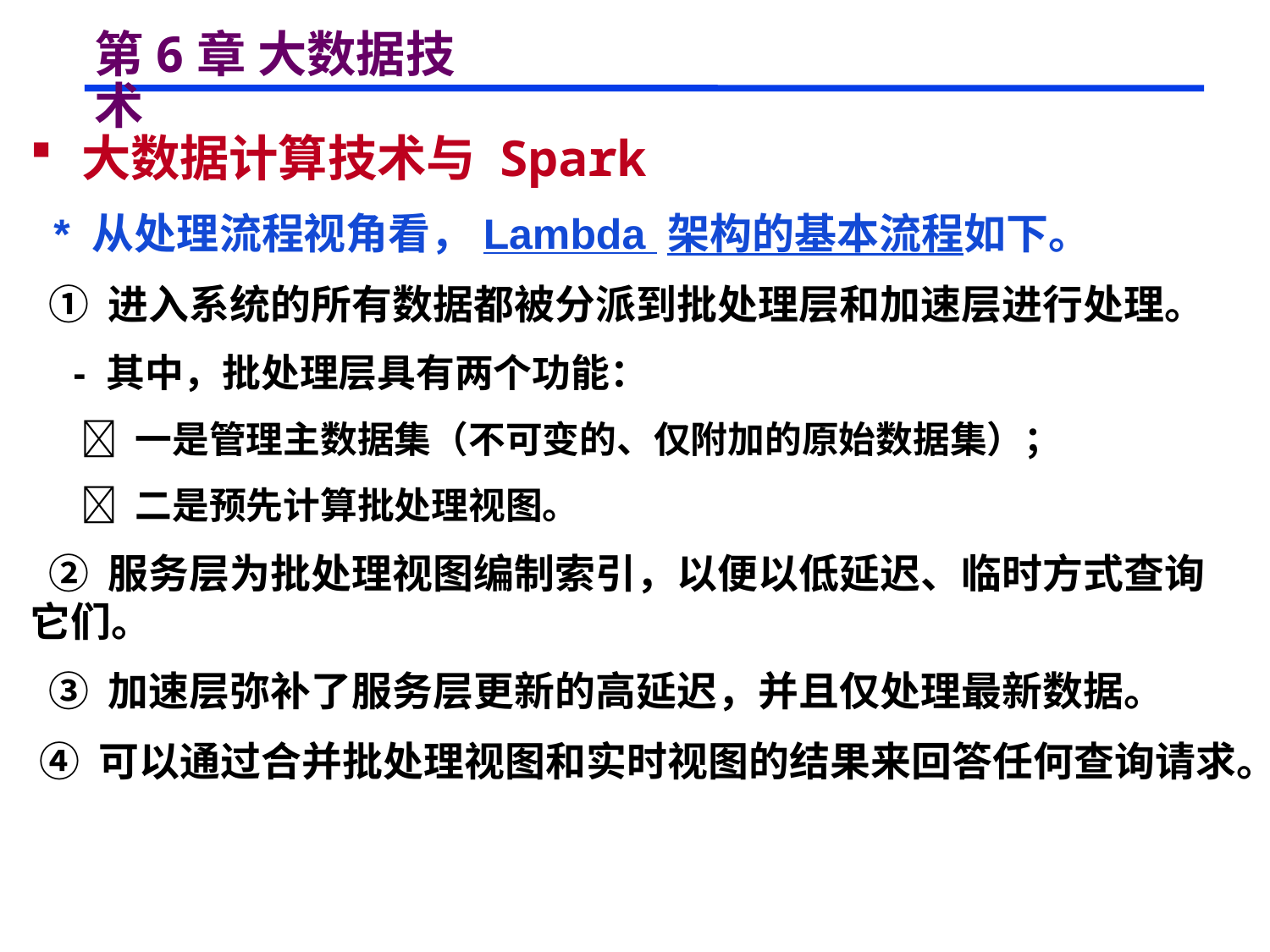

# 第6章 大数据技术
 大数据计算技术与 Spark
  * 从处理流程视角看，Lambda 架构的基本流程如下。
  ① 进入系统的所有数据都被分派到批处理层和加速层进行处理。
    - 其中，批处理层具有两个功能：
      • 一是管理主数据集（不可变的、仅附加的原始数据集）；
      • 二是预先计算批处理视图。
  ② 服务层为批处理视图编制索引，以便以低延迟、临时方式查询它们。
  ③ 加速层弥补了服务层更新的高延迟，并且仅处理最新数据。
 ④ 可以通过合并批处理视图和实时视图的结果来回答任何查询请求。